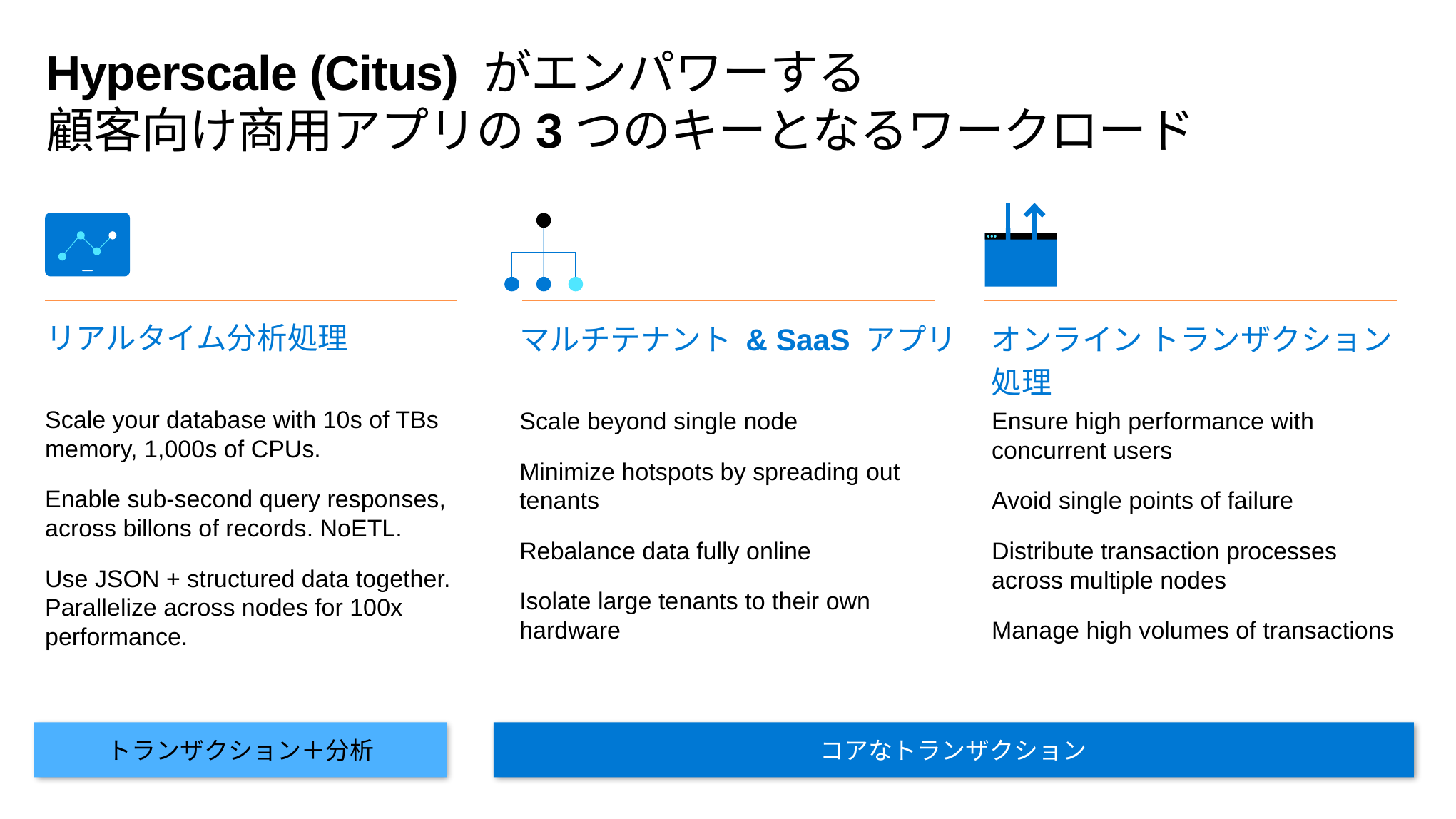

# Hyperscale (Citus) がエンパワーする 顧客向け商用アプリの3つのキーとなるワークロード

リアルタイム分析処理
オンライン トランザクション
処理
マルチテナント & SaaS アプリ
Scale your database with 10s of TBs memory, 1,000s of CPUs.
Enable sub-second query responses, across billons of records. NoETL.
Use JSON + structured data together. Parallelize across nodes for 100x performance.
Scale beyond single node
Minimize hotspots by spreading out tenants
Rebalance data fully online
Isolate large tenants to their own hardware
Ensure high performance with concurrent users
Avoid single points of failure
Distribute transaction processes across multiple nodes
Manage high volumes of transactions
トランザクション＋分析
コアなトランザクション